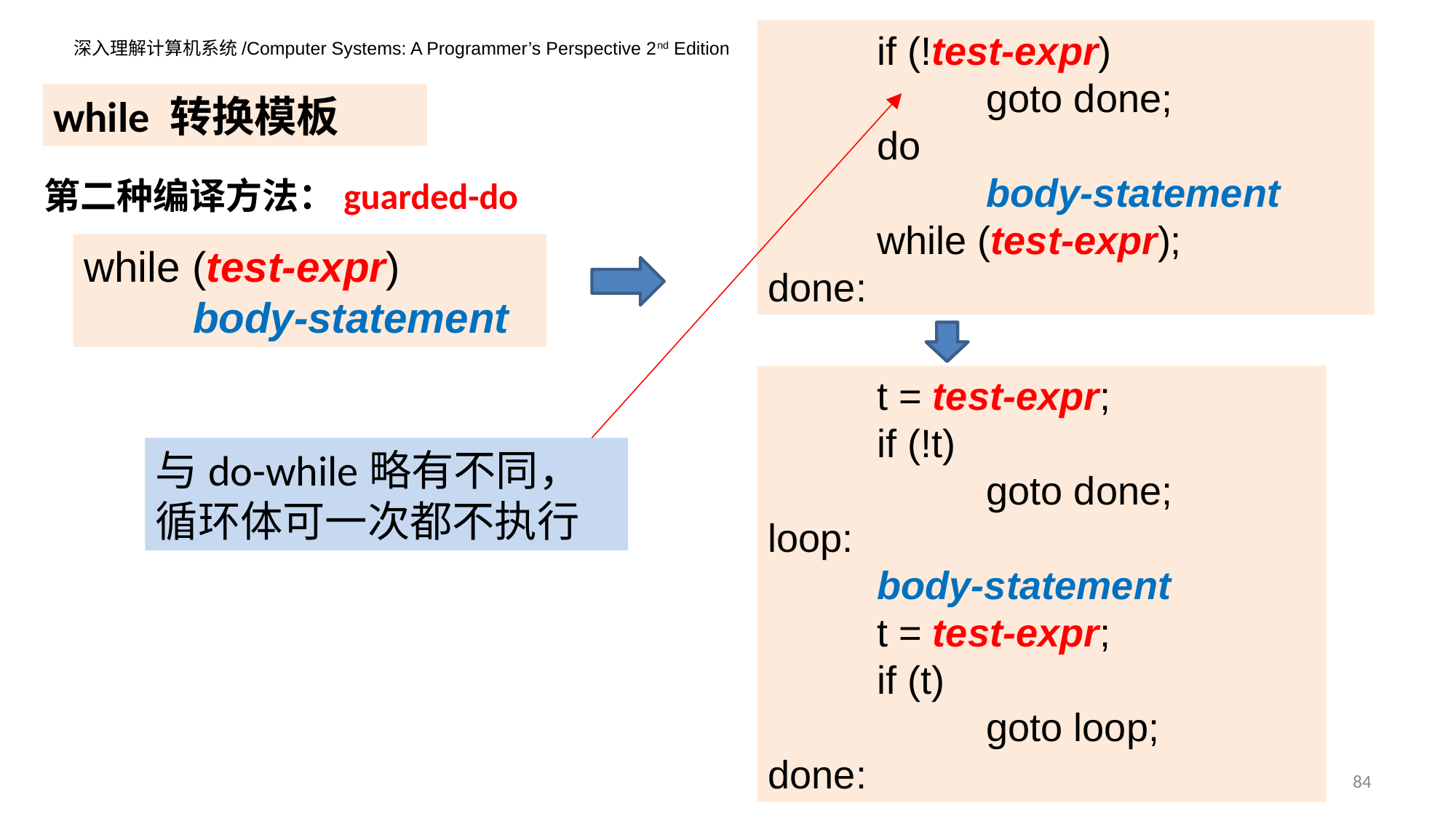

if (!test-expr)
		goto done;
	do
		body-statement
	while (test-expr);
done:
while 转换模板
第二种编译方法：guarded-do
while (test-expr)
	body-statement

	t = test-expr;
	if (!t)
		goto done;
loop:
	body-statement
	t = test-expr;
	if (t)
		goto loop;
done:
与do-while略有不同，循环体可一次都不执行
84